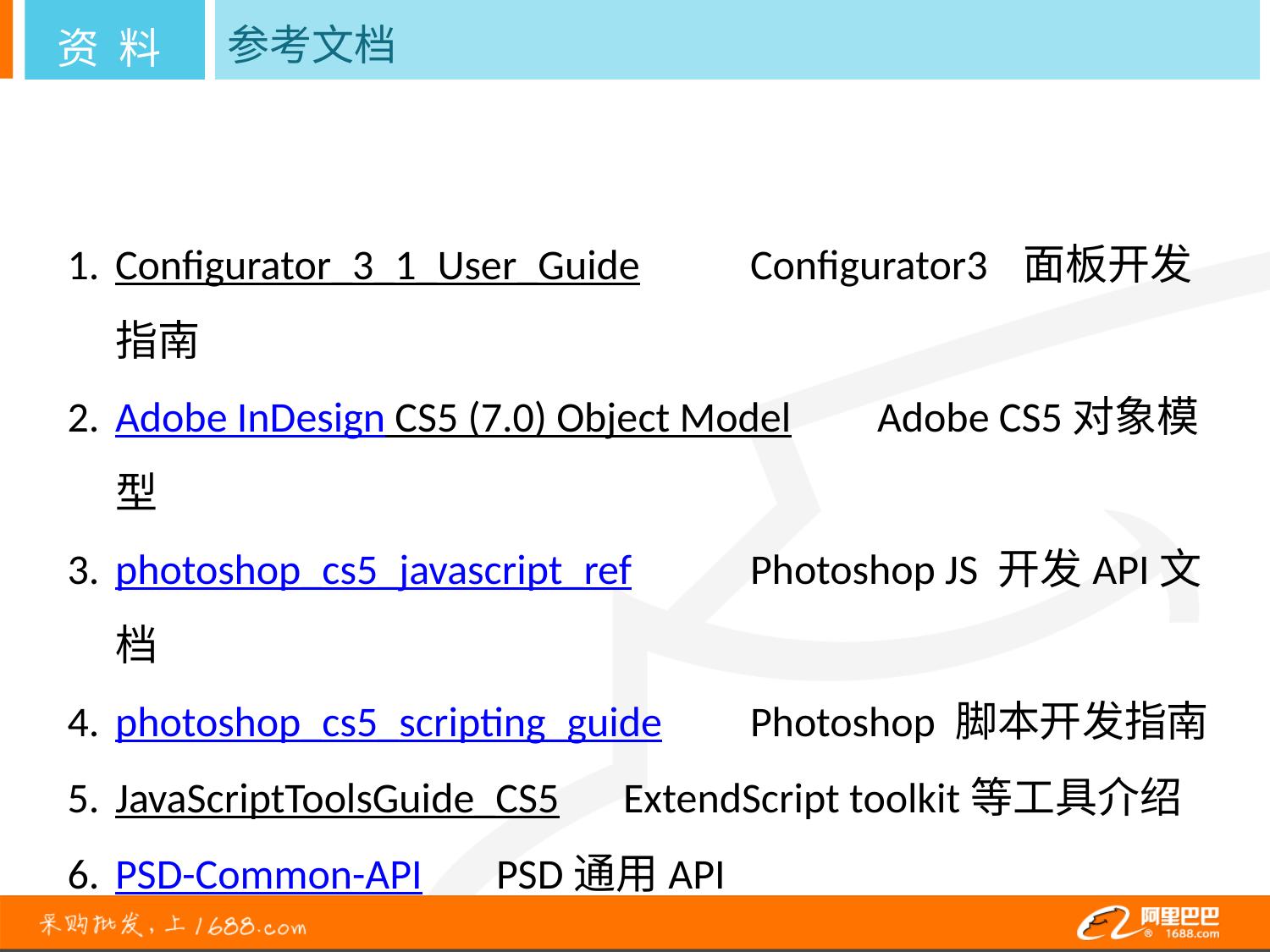

参考文档
资  料

Configurator_3_1_User_Guide	Configurator3 面板开发指南
Adobe InDesign CS5 (7.0) Object Model	Adobe CS5对象模型
photoshop_cs5_javascript_ref 	Photoshop JS 开发API文档
photoshop_cs5_scripting_guide	Photoshop 脚本开发指南
JavaScriptToolsGuide_CS5	ExtendScript toolkit等工具介绍
PSD-Common-API	PSD通用API